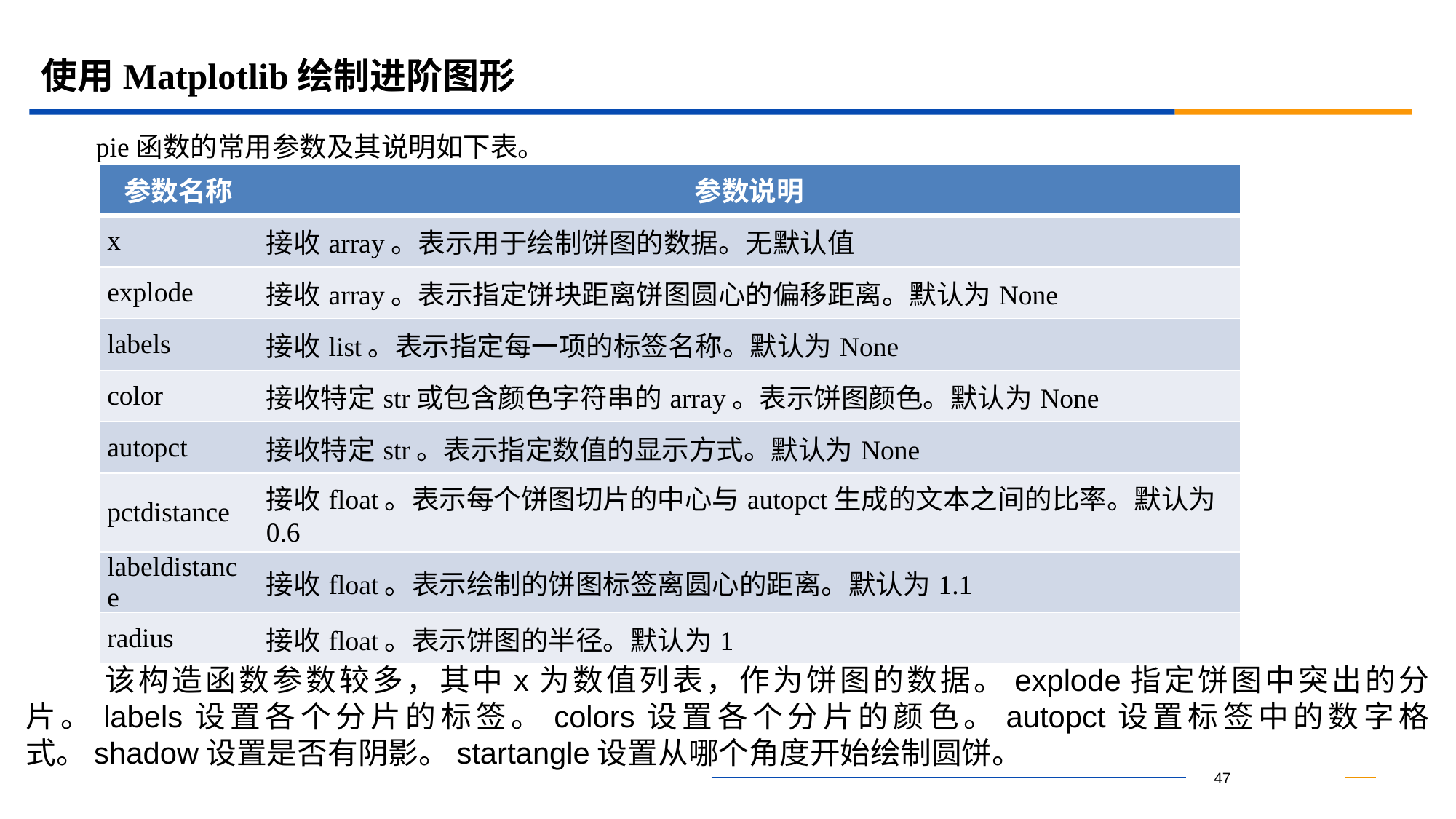

# 使用Matplotlib绘制进阶图形
pie函数的常用参数及其说明如下表。

| 参数名称 | 参数说明 |
| --- | --- |
| x | 接收array。表示用于绘制饼图的数据。无默认值 |
| explode | 接收array。表示指定饼块距离饼图圆心的偏移距离。默认为None |
| labels | 接收list。表示指定每一项的标签名称。默认为None |
| color | 接收特定str或包含颜色字符串的array。表示饼图颜色。默认为None |
| autopct | 接收特定str。表示指定数值的显示方式。默认为None |
| pctdistance | 接收float。表示每个饼图切片的中心与autopct生成的文本之间的比率。默认为0.6 |
| labeldistance | 接收float。表示绘制的饼图标签离圆心的距离。默认为1.1 |
| radius | 接收float。表示饼图的半径。默认为1 |
       该构造函数参数较多，其中x为数值列表，作为饼图的数据。explode指定饼图中突出的分片。labels设置各个分片的标签。colors设置各个分片的颜色。autopct设置标签中的数字格式。shadow设置是否有阴影。startangle设置从哪个角度开始绘制圆饼。